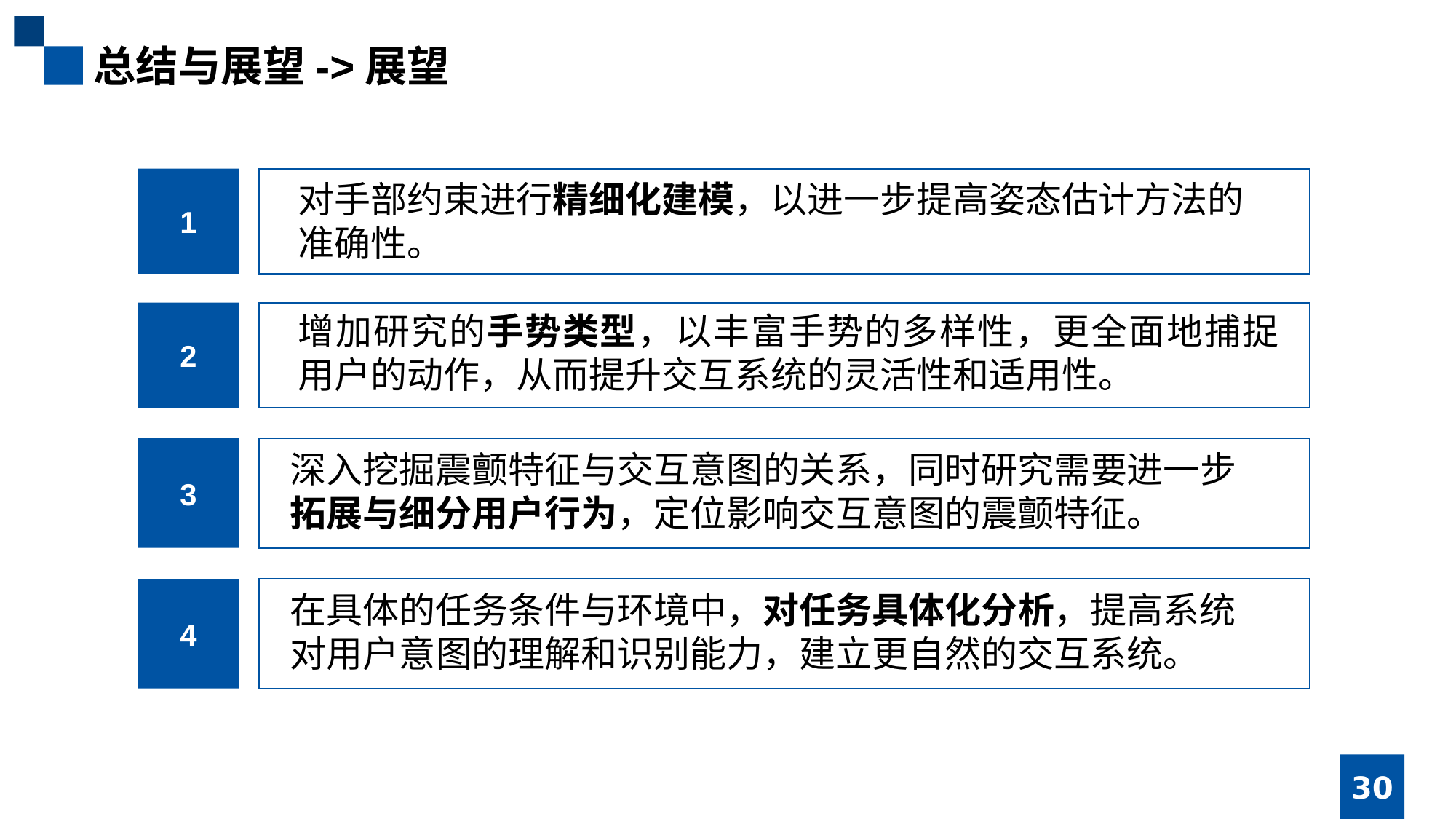

总结与展望->展望
1

对手部约束进行精细化建模，以进一步提高姿态估计方法的准确性。
2

增加研究的手势类型，以丰富手势的多样性，更全面地捕捉用户的动作，从而提升交互系统的灵活性和适用性。
3

深入挖掘震颤特征与交互意图的关系，同时研究需要进一步拓展与细分用户行为，定位影响交互意图的震颤特征。
4

在具体的任务条件与环境中，对任务具体化分析，提高系统对用户意图的理解和识别能力，建立更自然的交互系统。
30